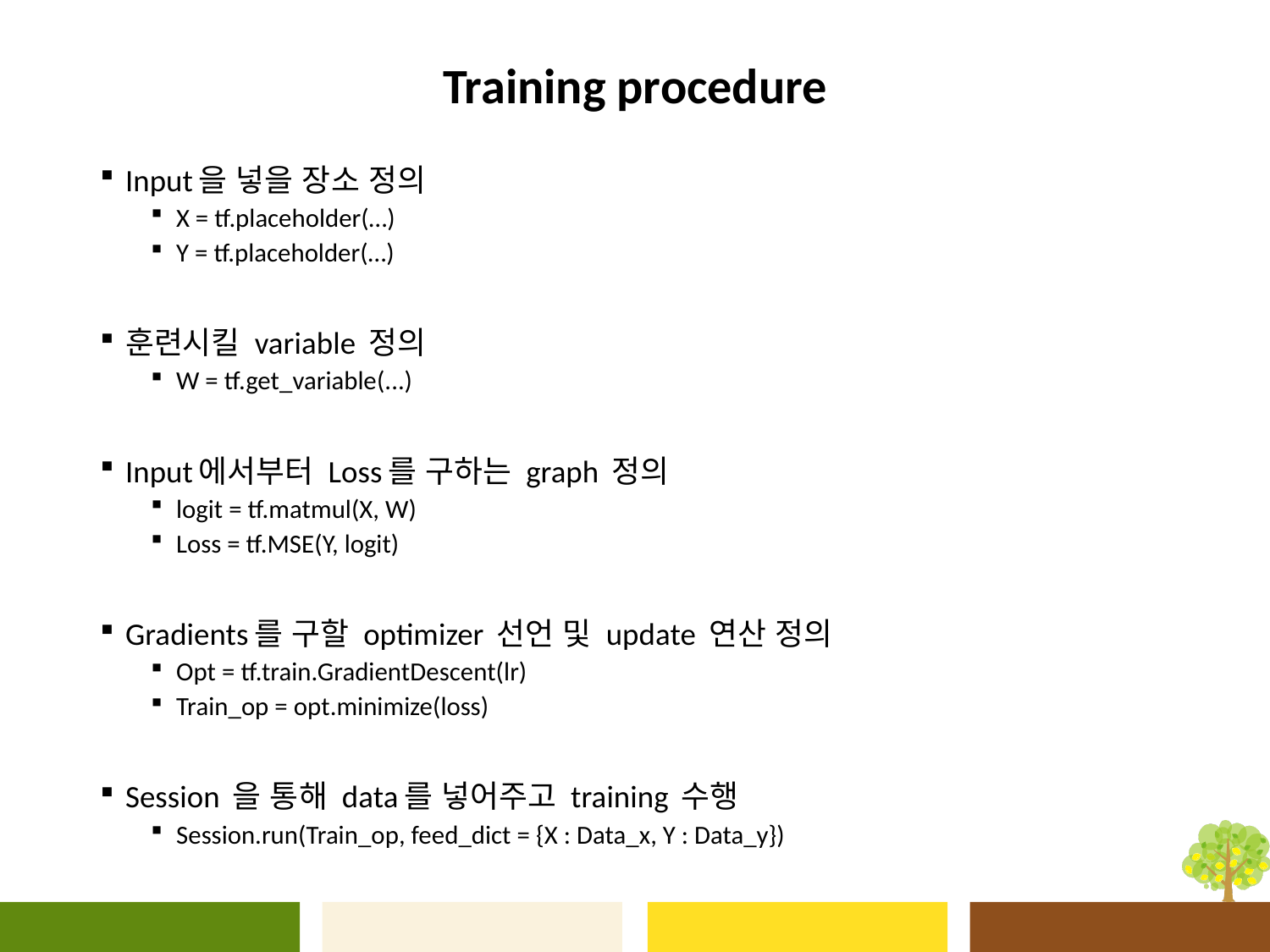

# Training procedure
Input을 넣을 장소 정의
X = tf.placeholder(…)
Y = tf.placeholder(…)

훈련시킬 variable 정의
W = tf.get_variable(...)

Input에서부터 Loss를 구하는 graph 정의
logit = tf.matmul(X, W)
Loss = tf.MSE(Y, logit)

Gradients를 구할 optimizer 선언 및 update 연산 정의
Opt = tf.train.GradientDescent(lr)
Train_op = opt.minimize(loss)

Session 을 통해 data를 넣어주고 training 수행
Session.run(Train_op, feed_dict = {X : Data_x, Y : Data_y})